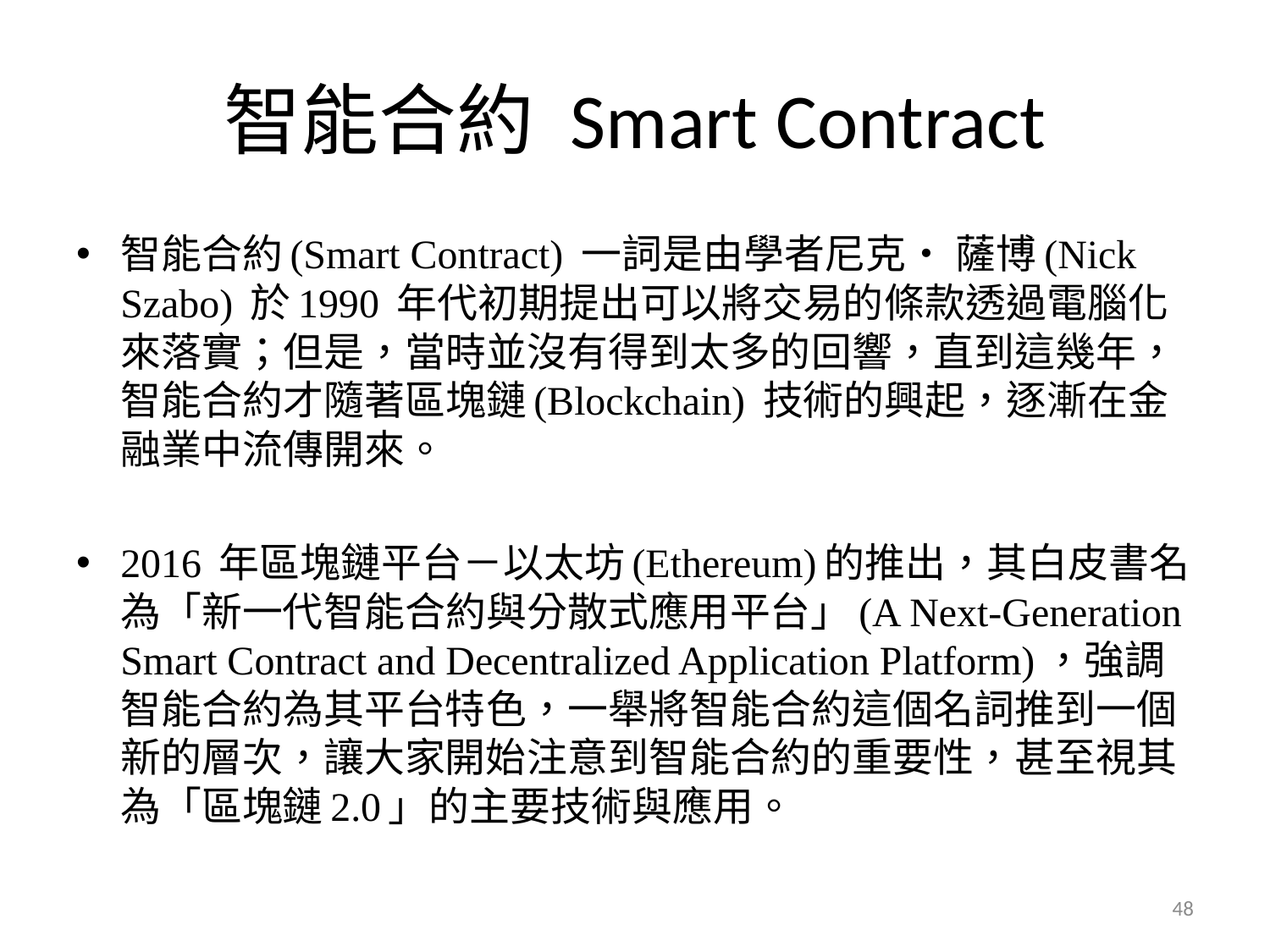

# 智能合約 Smart Contract
智能合約(Smart Contract) 一詞是由學者尼克‧ 薩博(Nick Szabo) 於1990 年代初期提出可以將交易的條款透過電腦化來落實；但是，當時並沒有得到太多的回響，直到這幾年，智能合約才隨著區塊鏈(Blockchain) 技術的興起，逐漸在金融業中流傳開來。

2016 年區塊鏈平台－以太坊(Ethereum)的推出，其白皮書名為「新一代智能合約與分散式應用平台」(A Next-Generation Smart Contract and Decentralized Application Platform)，強調智能合約為其平台特色，一舉將智能合約這個名詞推到一個新的層次，讓大家開始注意到智能合約的重要性，甚至視其為「區塊鏈2.0」的主要技術與應用。
48